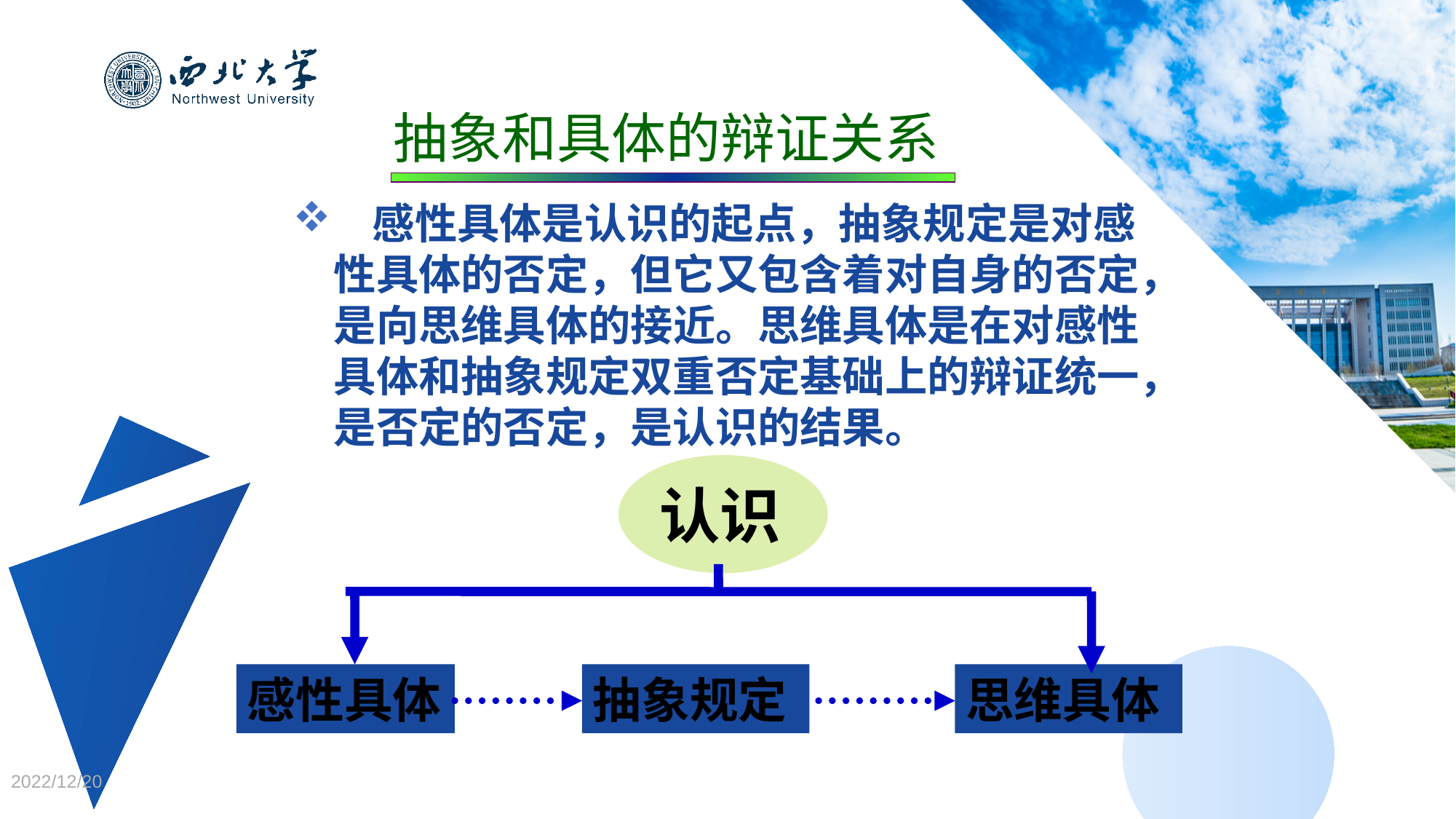

抽象和具体的辩证关系

   感性具体是认识的起点，抽象规定是对感性具体的否定，但它又包含着对自身的否定，是向思维具体的接近。思维具体是在对感性具体和抽象规定双重否定基础上的辩证统一，是否定的否定，是认识的结果。
认识

感性具体
抽象规定
思维具体

2022/12/20